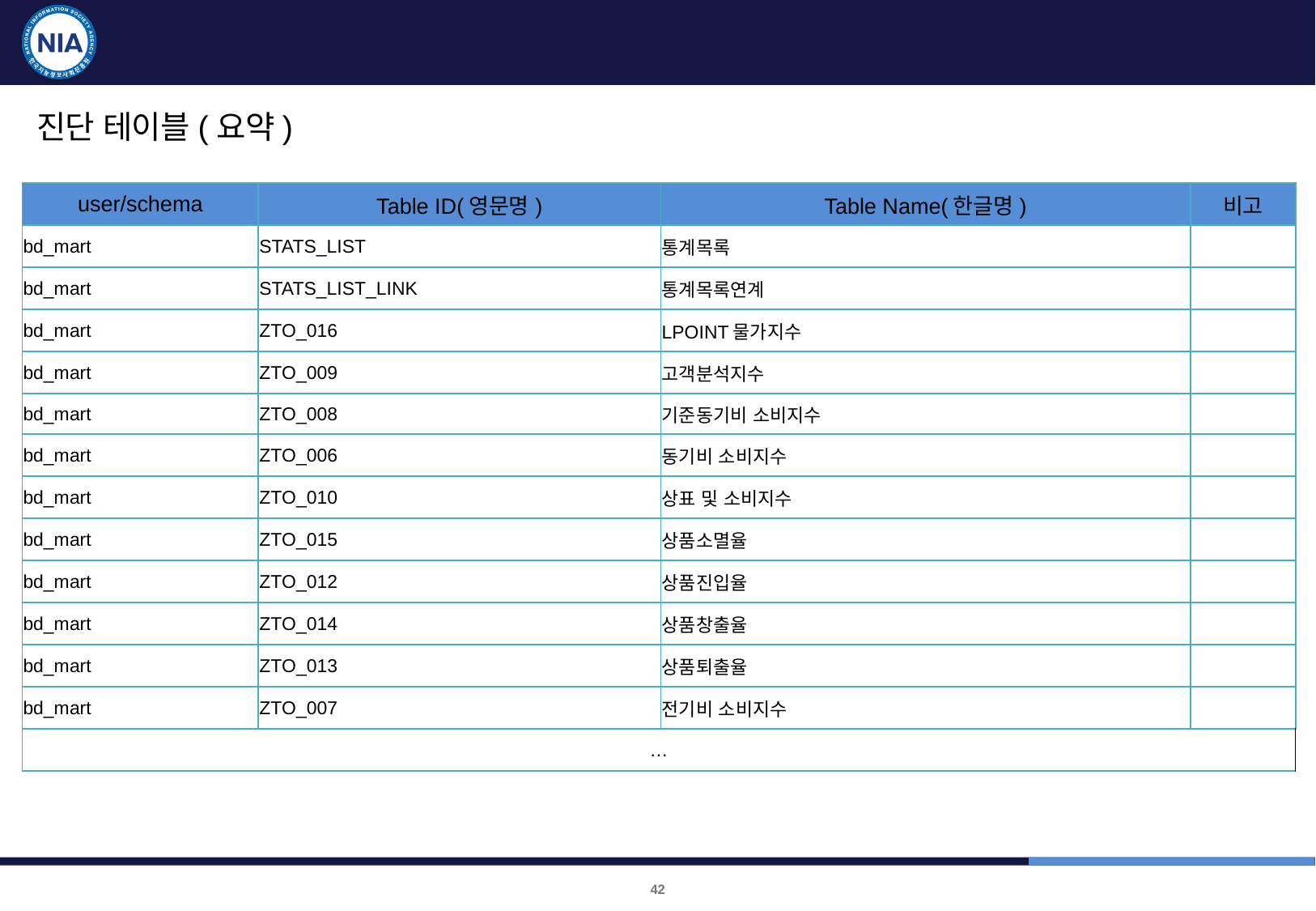

품질진단 대상 및 항목 : 통신 플랫폼
진단 테이블(요약)
| user/schema | Table ID(영문명) | Table Name(한글명) | 비고 |
| --- | --- | --- | --- |
| bd\_mart | STATS\_LIST | 통계목록 |  |
| bd\_mart | STATS\_LIST\_LINK | 통계목록연계 |  |
| bd\_mart | ZTO\_016 | LPOINT물가지수 |  |
| bd\_mart | ZTO\_009 | 고객분석지수 |  |
| bd\_mart | ZTO\_008 | 기준동기비 소비지수 |  |
| bd\_mart | ZTO\_006 | 동기비 소비지수 |  |
| bd\_mart | ZTO\_010 | 상표 및 소비지수 |  |
| bd\_mart | ZTO\_015 | 상품소멸율 |  |
| bd\_mart | ZTO\_012 | 상품진입율 |  |
| bd\_mart | ZTO\_014 | 상품창출율 |  |
| bd\_mart | ZTO\_013 | 상품퇴출율 |  |
| bd\_mart | ZTO\_007 | 전기비 소비지수 |  |
| … |  |  |  |